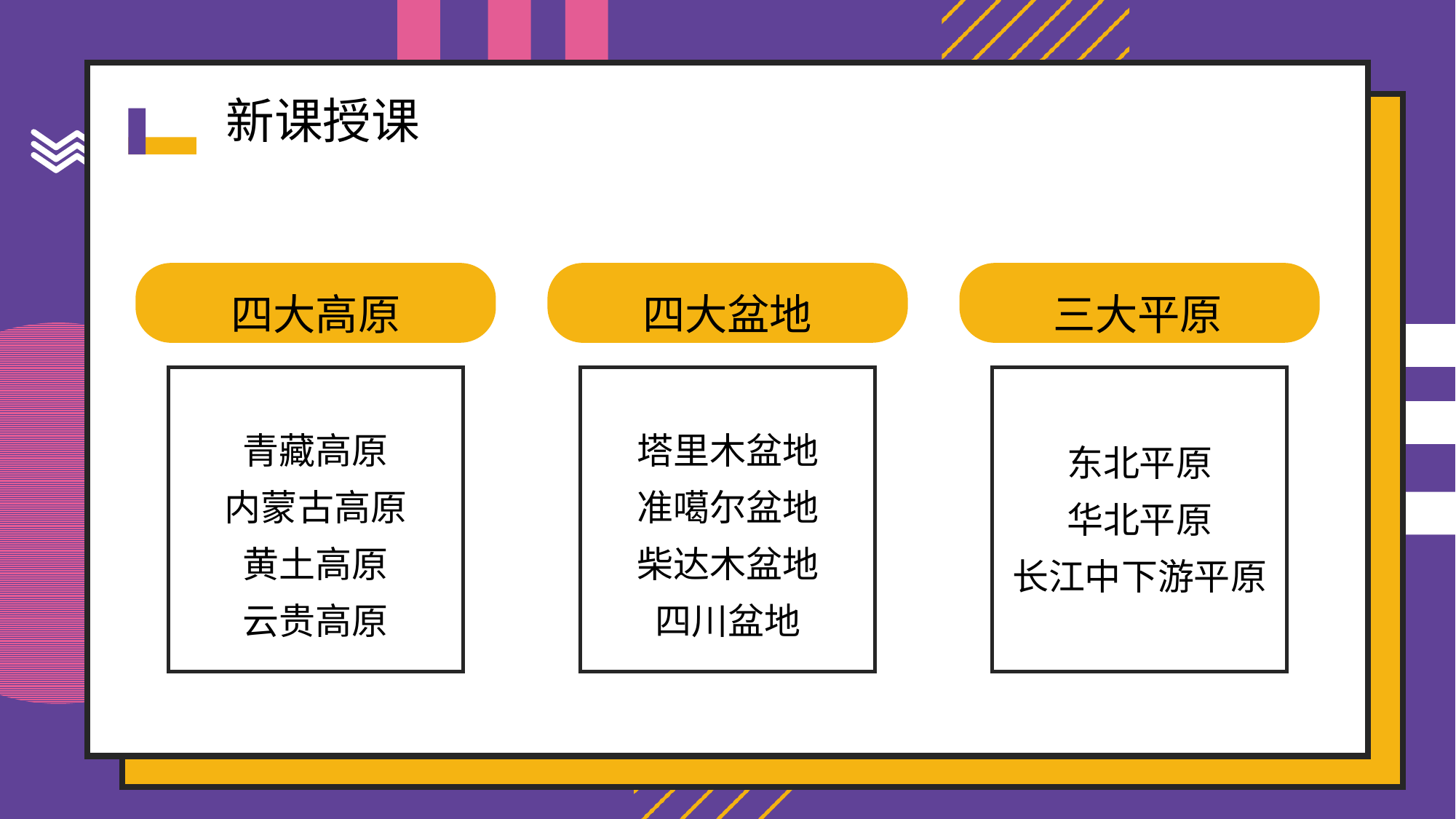

四大高原
四大盆地
三大平原

青藏高原
内蒙古高原
黄土高原
云贵高原
塔里木盆地
准噶尔盆地
柴达木盆地
四川盆地
东北平原
华北平原
长江中下游平原